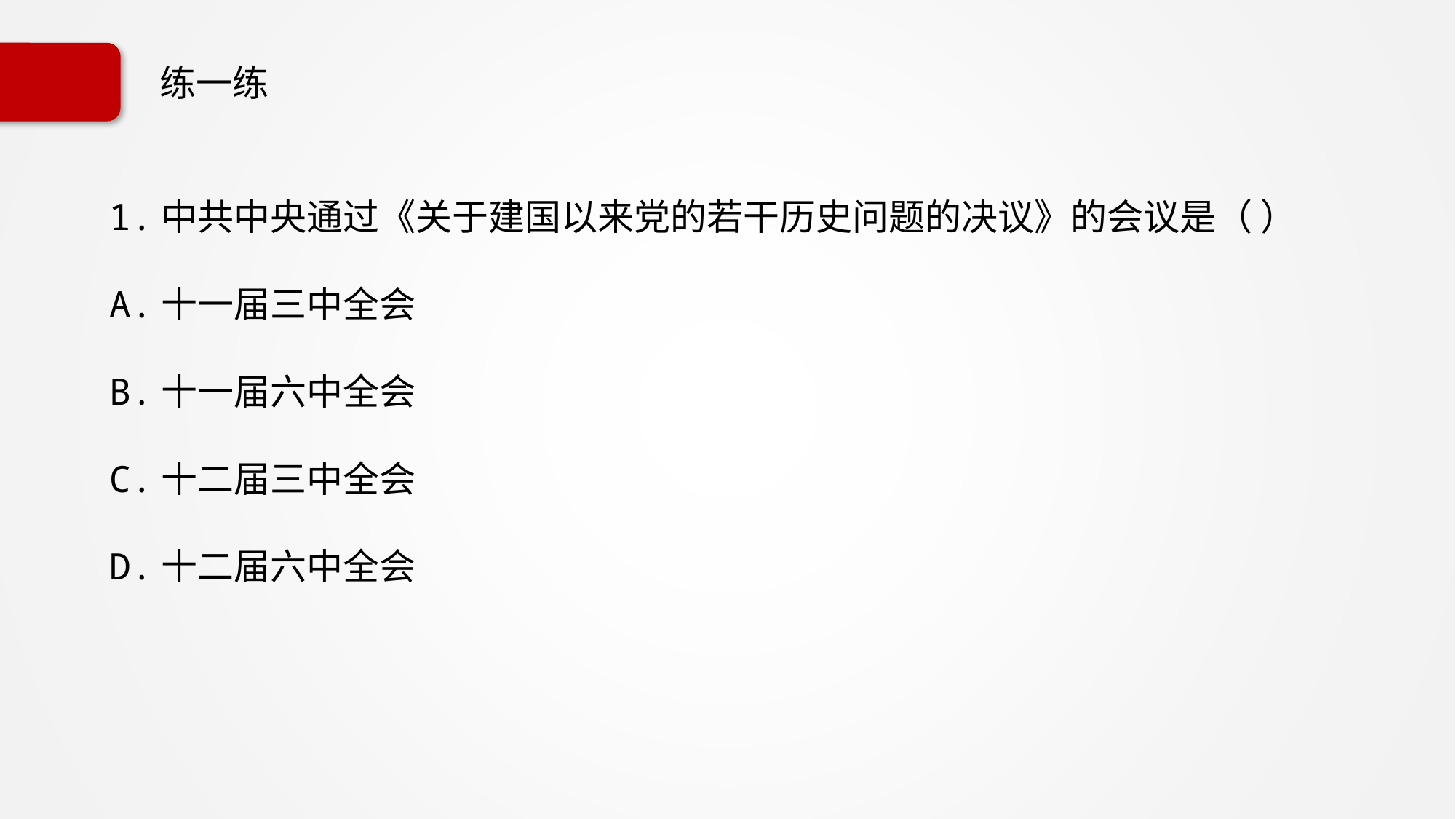

# 练一练
1.中共中央通过《关于建国以来党的若干历史问题的决议》的会议是（ ）

A.十一届三中全会

B.十一届六中全会

C.十二届三中全会

D.十二届六中全会